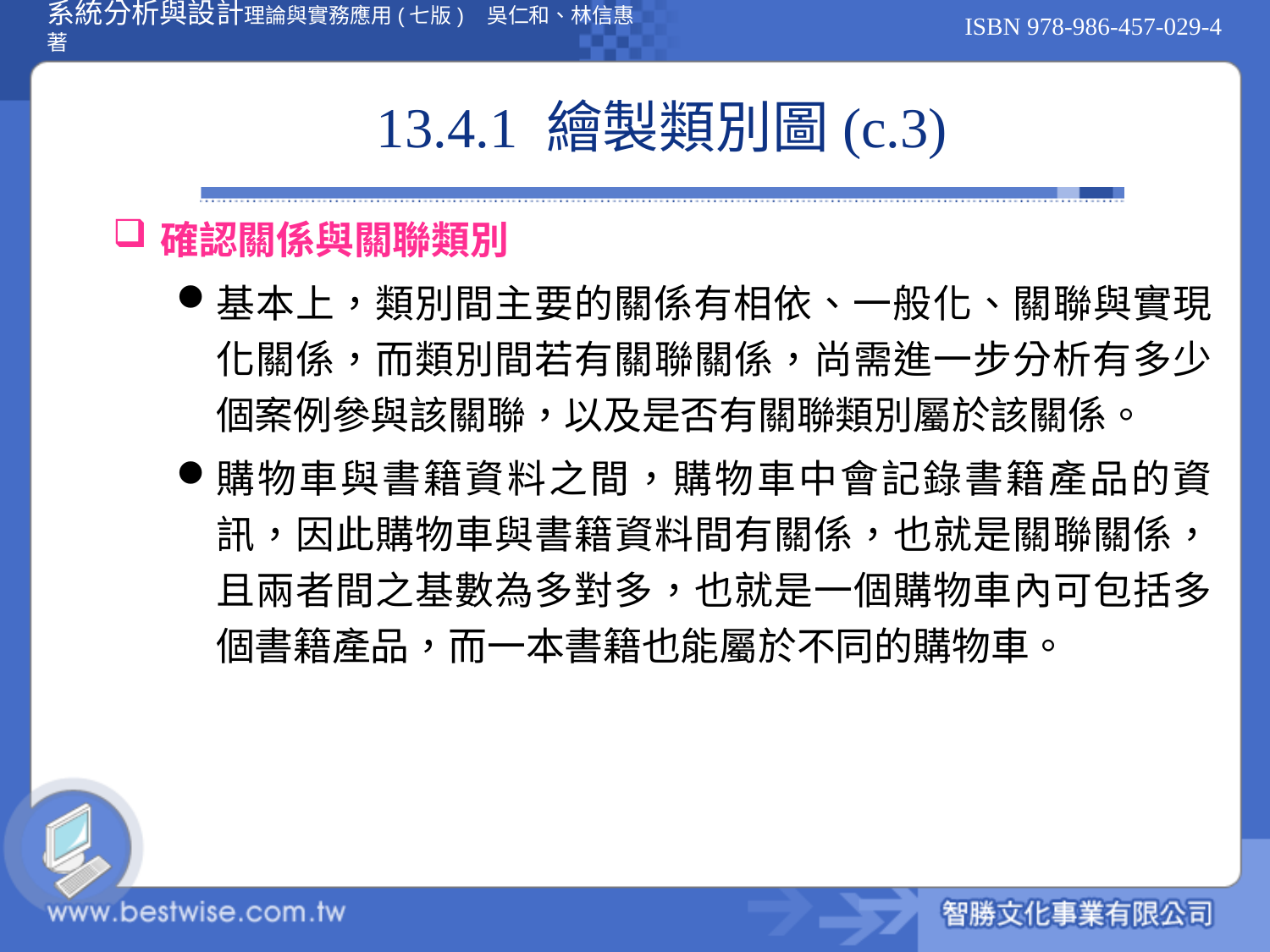

# 13.4.1 繪製類別圖(c.3)
確認關係與關聯類別
基本上，類別間主要的關係有相依、一般化、關聯與實現化關係，而類別間若有關聯關係，尚需進一步分析有多少個案例參與該關聯，以及是否有關聯類別屬於該關係。
購物車與書籍資料之間，購物車中會記錄書籍產品的資訊，因此購物車與書籍資料間有關係，也就是關聯關係，且兩者間之基數為多對多，也就是一個購物車內可包括多個書籍產品，而一本書籍也能屬於不同的購物車。